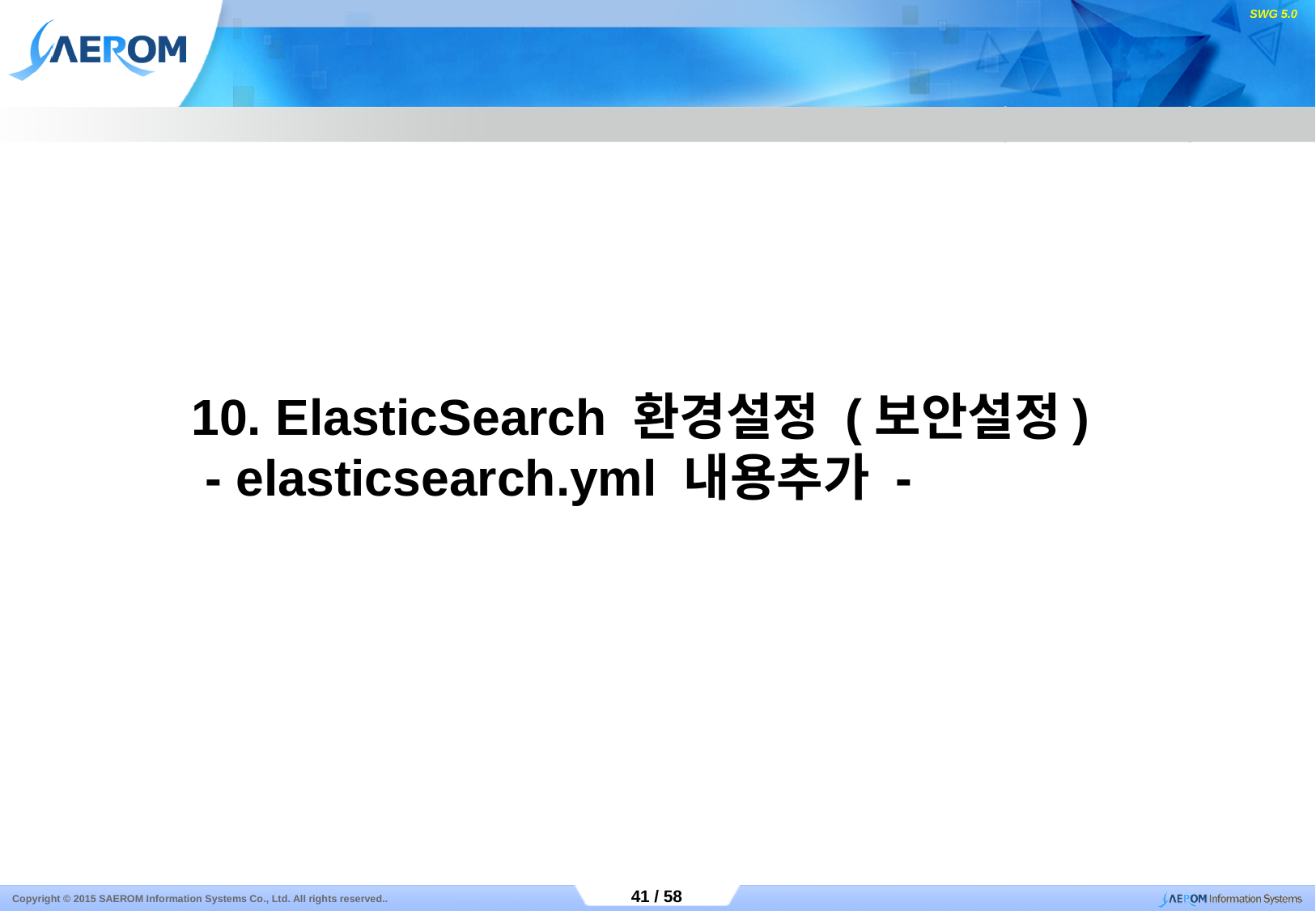

10. ElasticSearch 환경설정 (보안설정)
 - elasticsearch.yml 내용추가 -